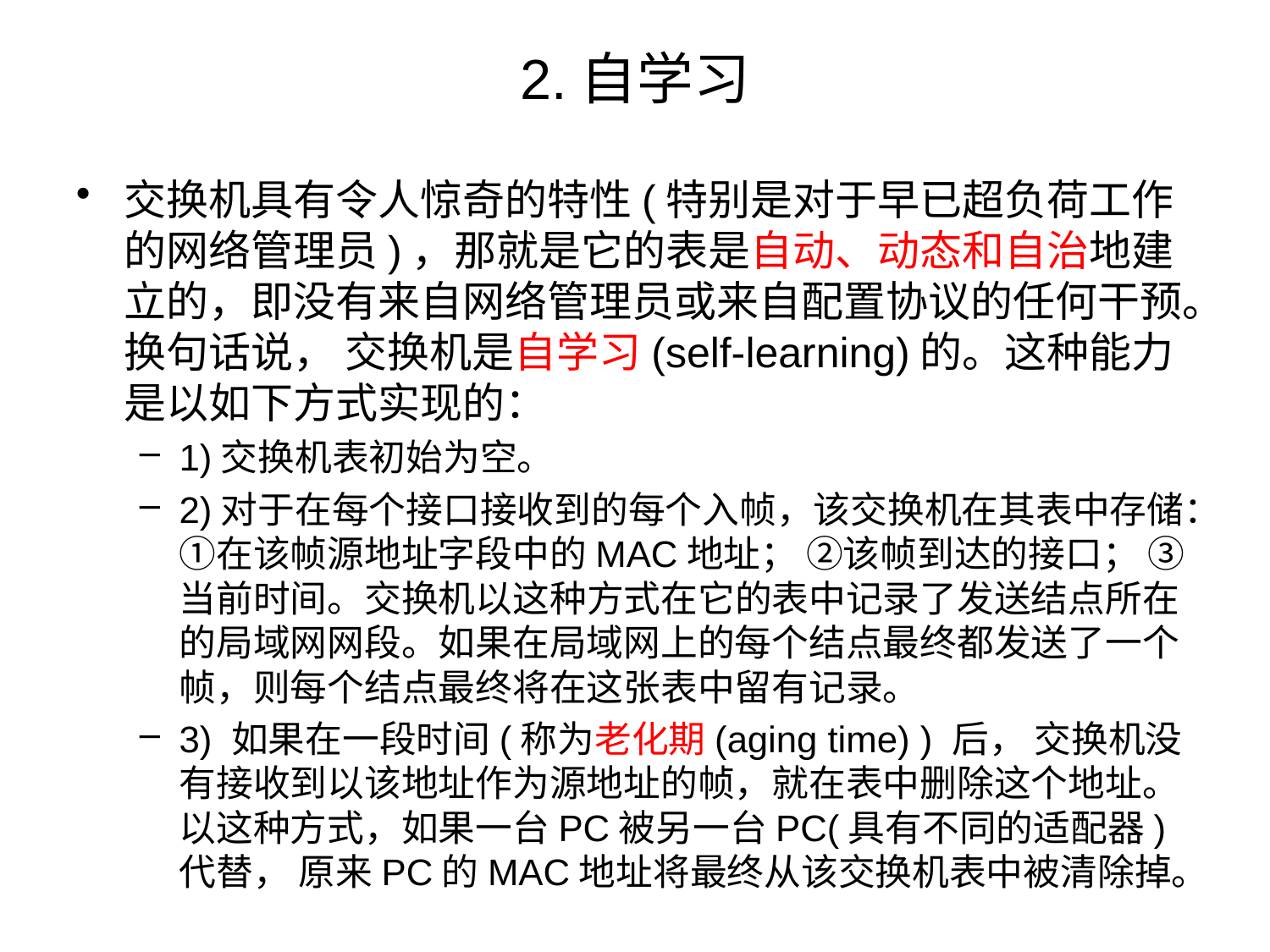

# 2.自学习
交换机具有令人惊奇的特性(特别是对于早已超负荷工作的网络管理员)，那就是它的表是自动、动态和自治地建立的，即没有来自网络管理员或来自配置协议的任何干预。换句话说， 交换机是自学习(self-learning)的。这种能力是以如下方式实现的：
1)交换机表初始为空。
2)对于在每个接口接收到的每个入帧，该交换机在其表中存储：①在该帧源地址字段中的MAC地址； ②该帧到达的接口； ③当前时间。交换机以这种方式在它的表中记录了发送结点所在的局域网网段。如果在局域网上的每个结点最终都发送了一个帧，则每个结点最终将在这张表中留有记录。
3) 如果在一段时间(称为老化期(aging time) ) 后， 交换机没有接收到以该地址作为源地址的帧，就在表中删除这个地址。以这种方式，如果一台PC被另一台PC(具有不同的适配器) 代替， 原来PC的MAC地址将最终从该交换机表中被清除掉。